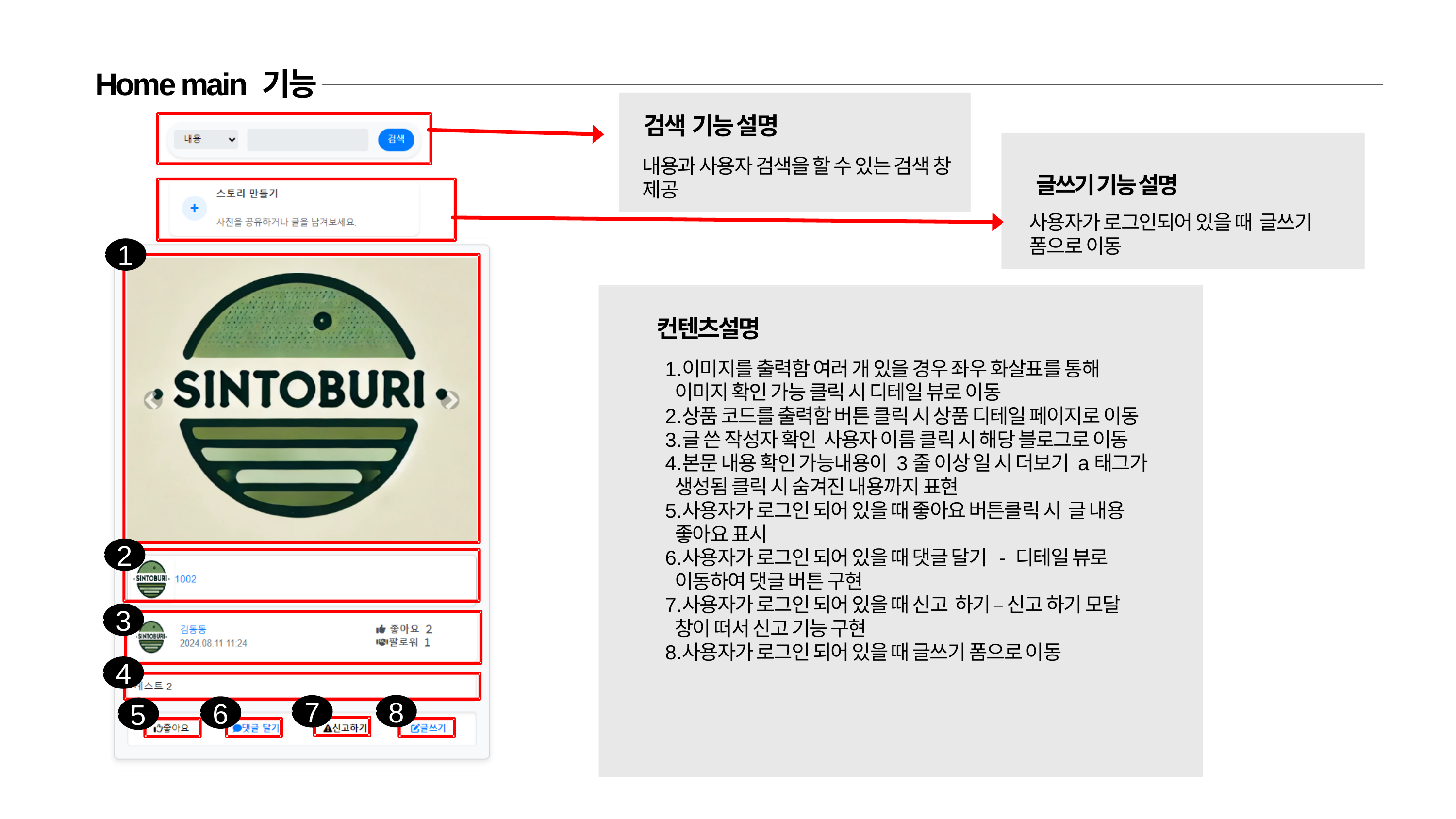

Home main 기능

검색  기능 설명

내용과 사용자 검색을 할 수 있는 검색 창 제공
글쓰기 기능 설명

사용자가 로그인되어 있을 때  글쓰기 폼으로 이동

1

컨텐츠설명
이미지를 출력함 여러 개 있을 경우 좌우 화살표를 통해 이미지 확인 가능 클릭 시 디테일 뷰로 이동
상품 코드를 출력함 버튼 클릭 시 상품 디테일 페이지로 이동
글 쓴 작성자 확인  사용자 이름 클릭 시 해당 블로그로 이동
본문 내용 확인 가능내용이 3줄 이상 일 시 더보기 a태그가  생성됨 클릭 시 숨겨진 내용까지 표현
사용자가 로그인 되어 있을 때 좋아요 버튼클릭 시  글 내용 좋아요 표시
사용자가 로그인 되어 있을 때 댓글 달기  - 디테일 뷰로 이동하여 댓글 버튼 구현
사용자가 로그인 되어 있을 때 신고  하기 – 신고 하기 모달 창이 떠서 신고 기능 구현
사용자가 로그인 되어 있을 때 글쓰기 폼으로 이동

2

3

4

8

7

6

5